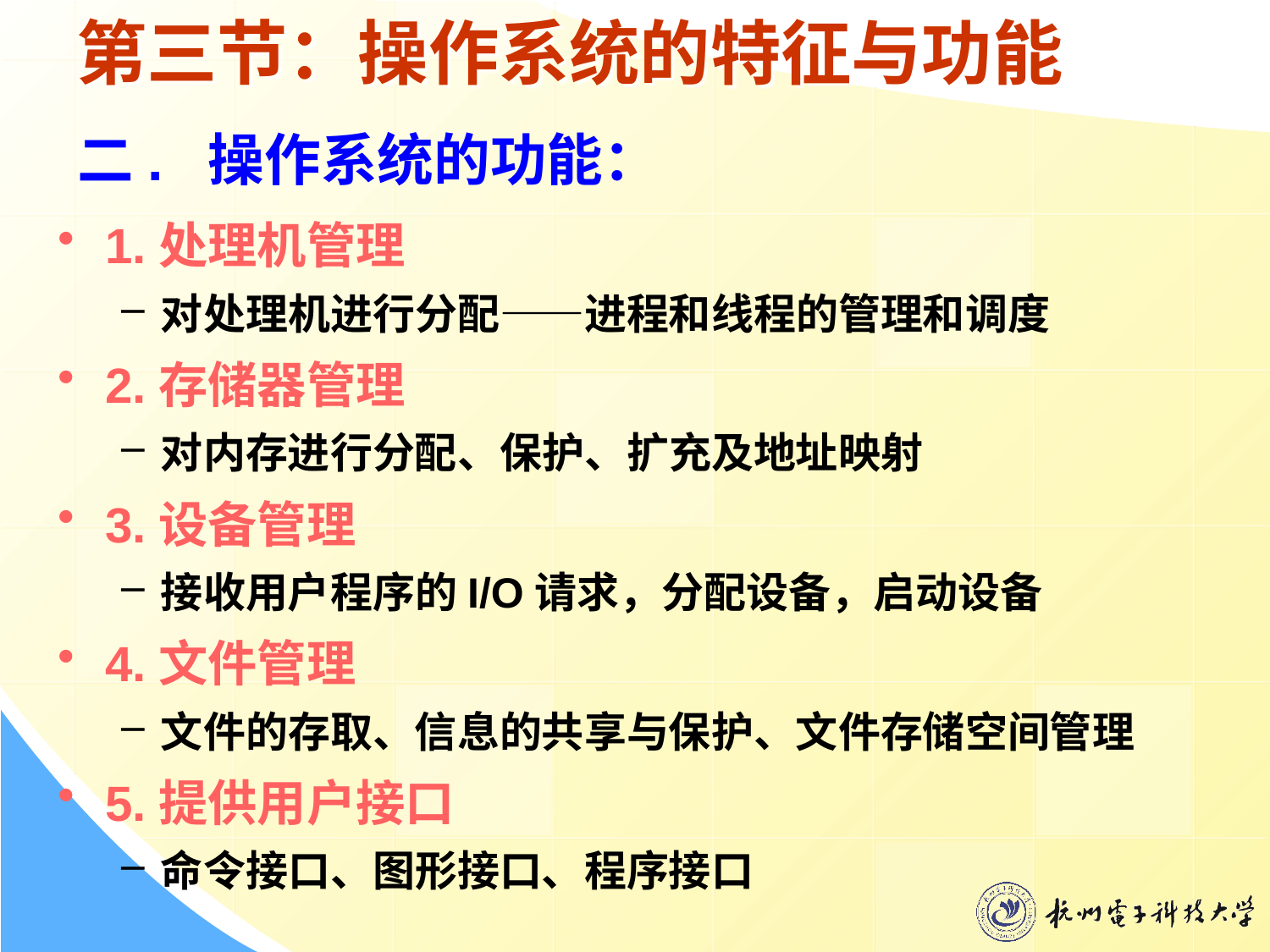

# 第三节：操作系统的特征与功能
二.  操作系统的功能：
1.处理机管理
对处理机进行分配——进程和线程的管理和调度
2.存储器管理
对内存进行分配、保护、扩充及地址映射
3.设备管理
接收用户程序的I/O请求，分配设备，启动设备
4.文件管理
文件的存取、信息的共享与保护、文件存储空间管理
5.提供用户接口
命令接口、图形接口、程序接口